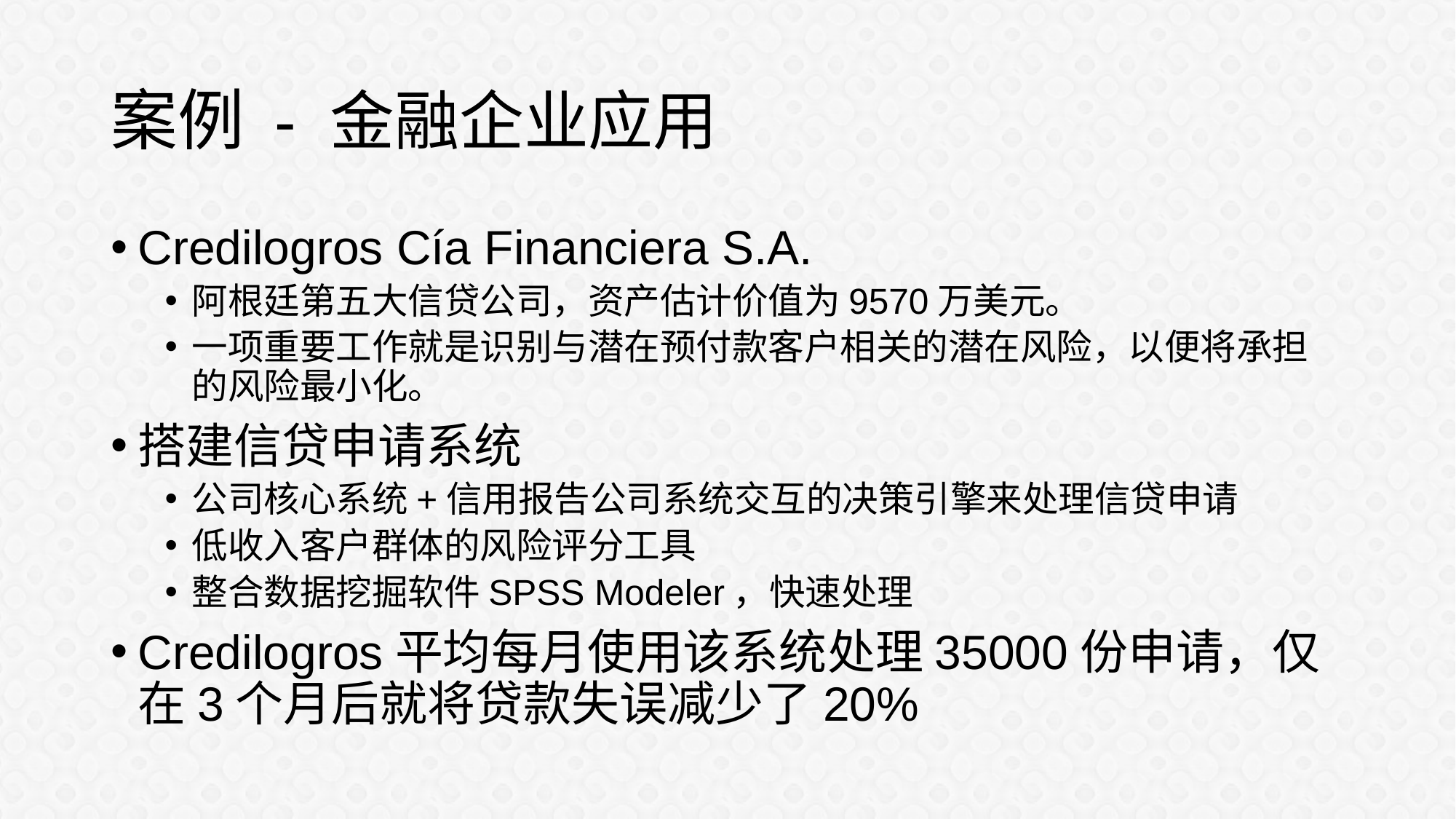

# 案例 - 金融企业应用
Credilogros Cía Financiera S.A.
阿根廷第五大信贷公司，资产估计价值为9570万美元。
一项重要工作就是识别与潜在预付款客户相关的潜在风险，以便将承担的风险最小化。
搭建信贷申请系统
公司核心系统+信用报告公司系统交互的决策引擎来处理信贷申请
低收入客户群体的风险评分工具
整合数据挖掘软件SPSS Modeler，快速处理
Credilogros平均每月使用该系统处理35000份申请，仅在3个月后就将贷款失误减少了20%
72